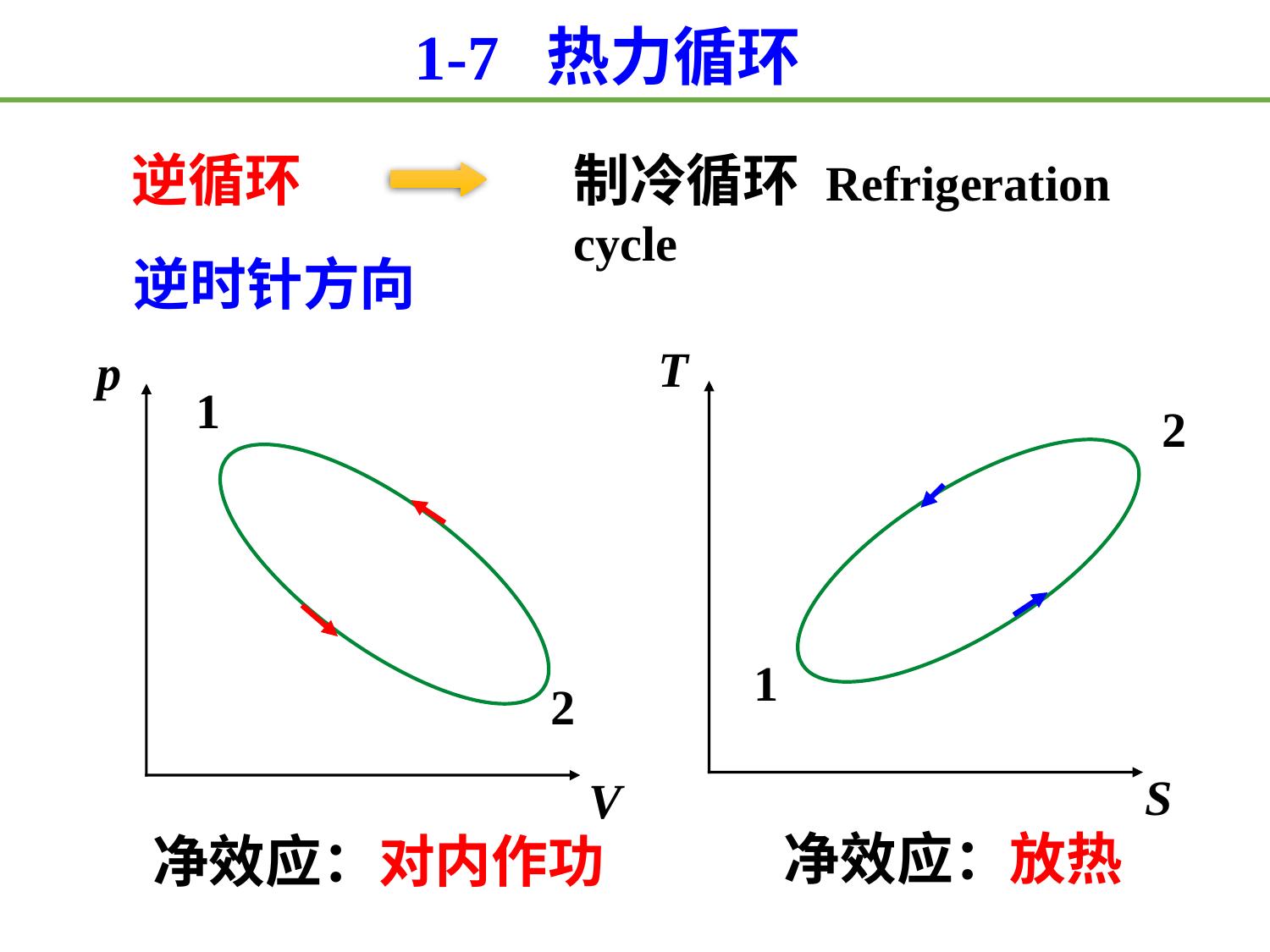

1-7  热力循环
制冷循环 Refrigeration cycle
逆循环

逆时针方向
T
p
1

2

1
2
S
V

净效应：放热
净效应：对内作功